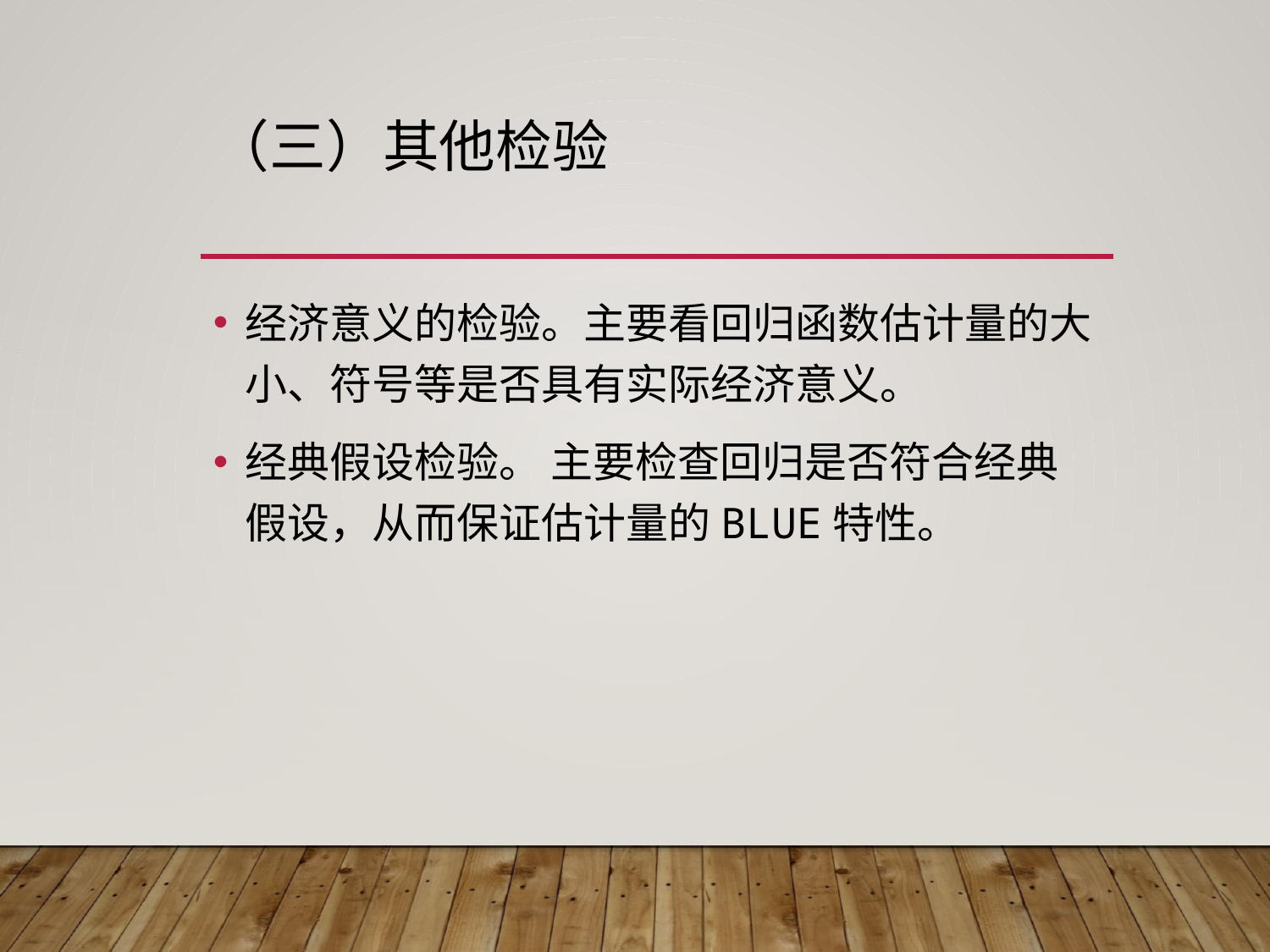

# （三）其他检验
经济意义的检验。主要看回归函数估计量的大小、符号等是否具有实际经济意义。
经典假设检验。 主要检查回归是否符合经典假设，从而保证估计量的BLUE特性。